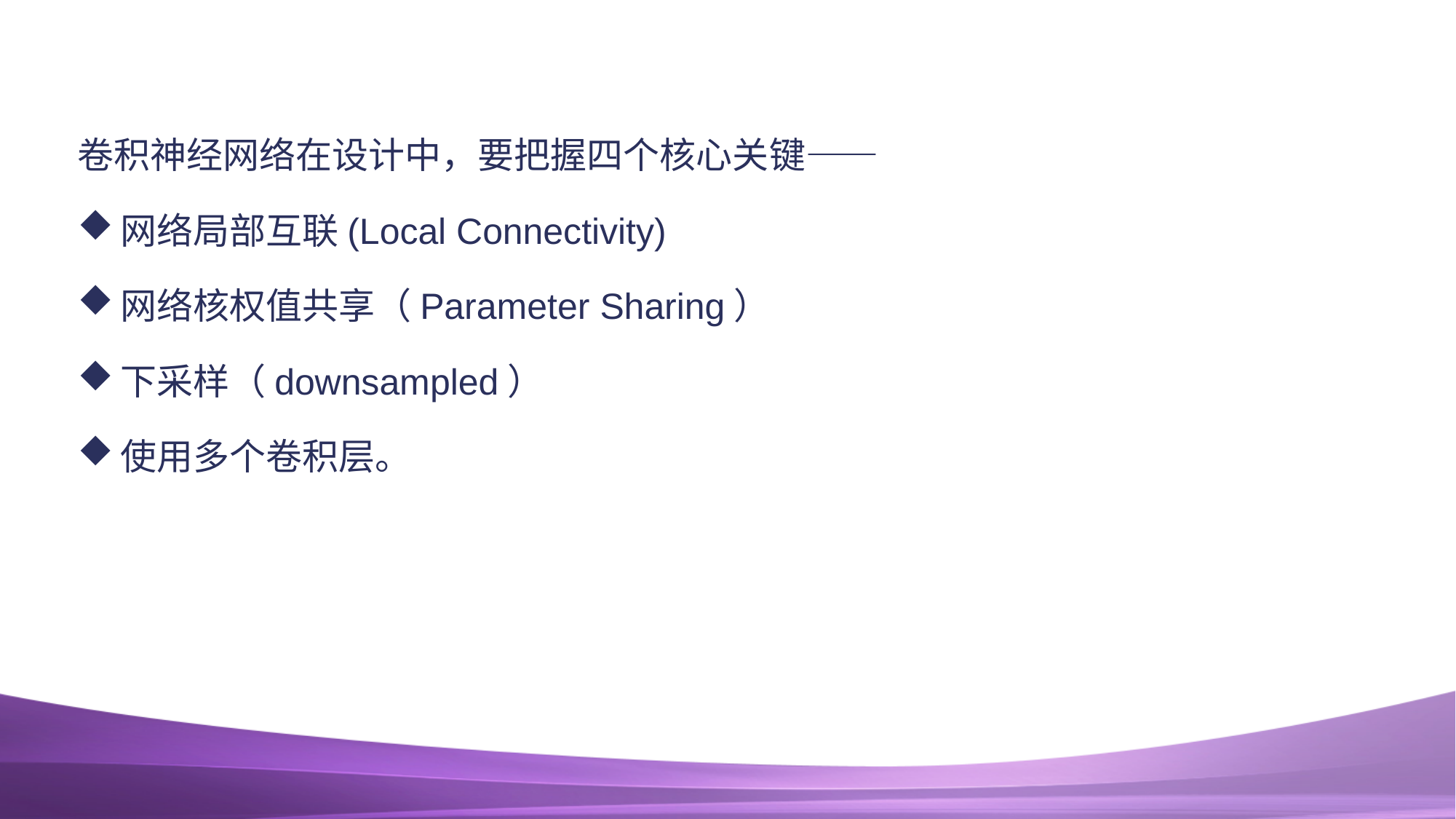

#
卷积神经网络在设计中，要把握四个核心关键——
网络局部互联(Local Connectivity)
网络核权值共享（Parameter Sharing）
下采样（downsampled）
使用多个卷积层。